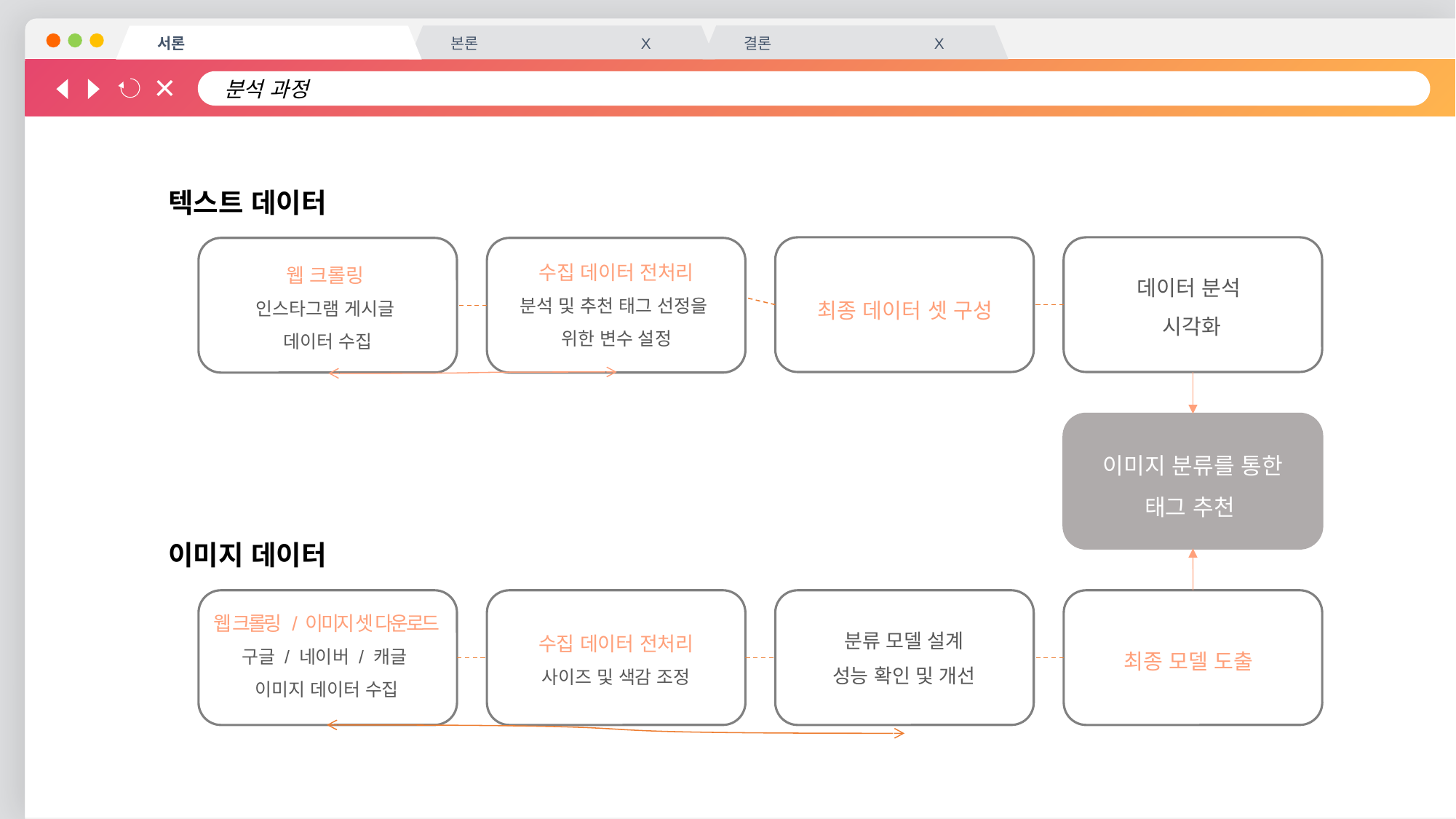

분석 과정

결론                                      X
본론                                      X
서론
텍스트 데이터

최종 데이터 셋 구성

데이터 분석
시각화

웹 크롤링
인스타그램 게시글
데이터 수집

수집 데이터 전처리
분석 및 추천 태그 선정을
위한 변수 설정

이미지 분류를 통한
태그 추천

웹 크롤링 / 이미지 셋 다운로드
구글 / 네이버 / 캐글
이미지 데이터 수집

수집 데이터 전처리
사이즈 및 색감 조정

분류 모델 설계
성능 확인 및 개선

최종 모델 도출
이미지 데이터